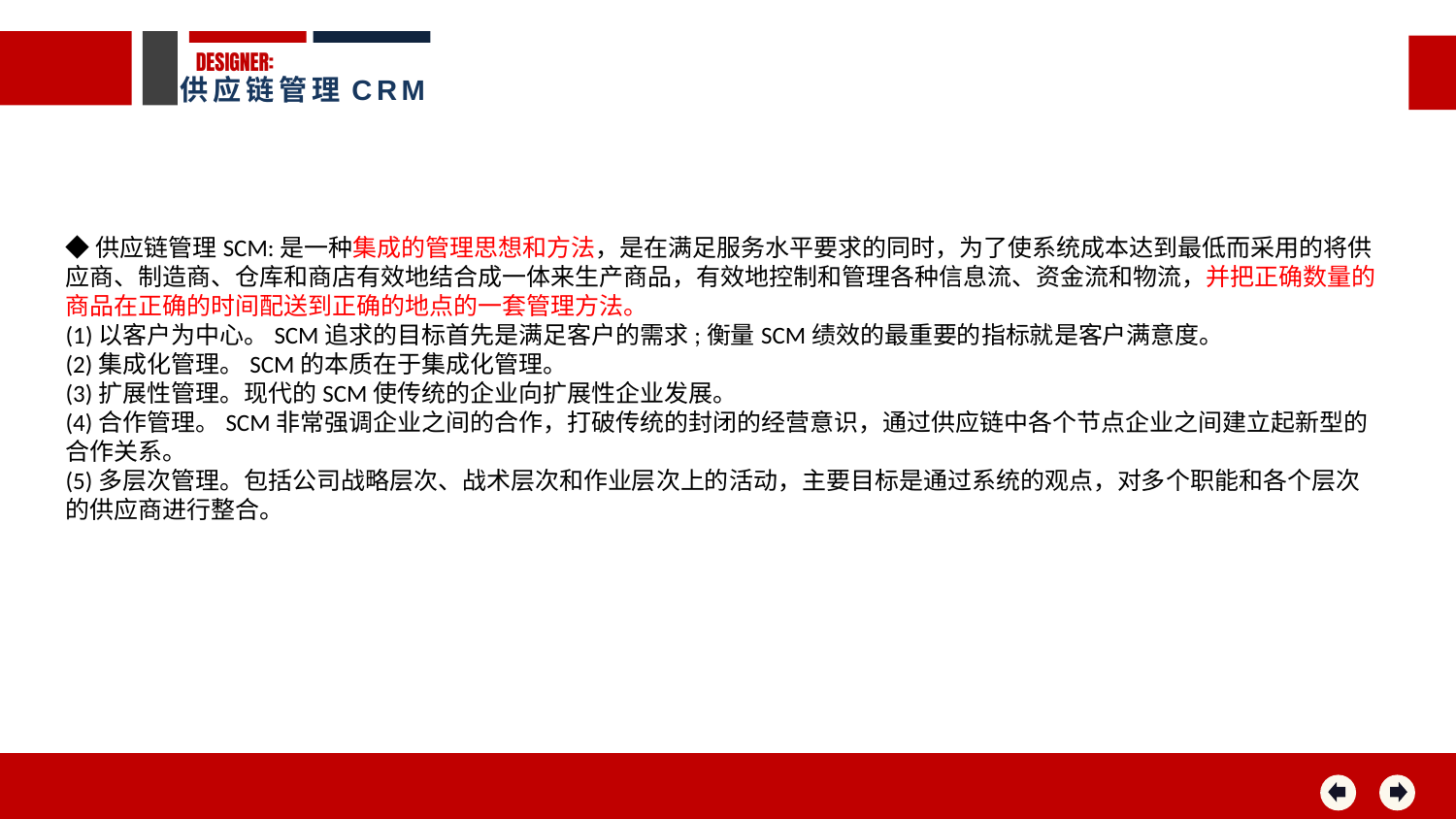

DESIGNER:
供应链管理CRM
◆供应链管理SCM:是一种集成的管理思想和方法，是在满足服务水平要求的同时，为了使系统成本达到最低而采用的将供应商、制造商、仓库和商店有效地结合成一体来生产商品，有效地控制和管理各种信息流、资金流和物流，并把正确数量的商品在正确的时间配送到正确的地点的一套管理方法。
(1)以客户为中心。SCM追求的目标首先是满足客户的需求;衡量SCM绩效的最重要的指标就是客户满意度。
(2)集成化管理。SCM的本质在于集成化管理。
(3)扩展性管理。现代的SCM使传统的企业向扩展性企业发展。
(4)合作管理。SCM非常强调企业之间的合作，打破传统的封闭的经营意识，通过供应链中各个节点企业之间建立起新型的合作关系。
(5)多层次管理。包括公司战略层次、战术层次和作业层次上的活动，主要目标是通过系统的观点，对多个职能和各个层次的供应商进行整合。